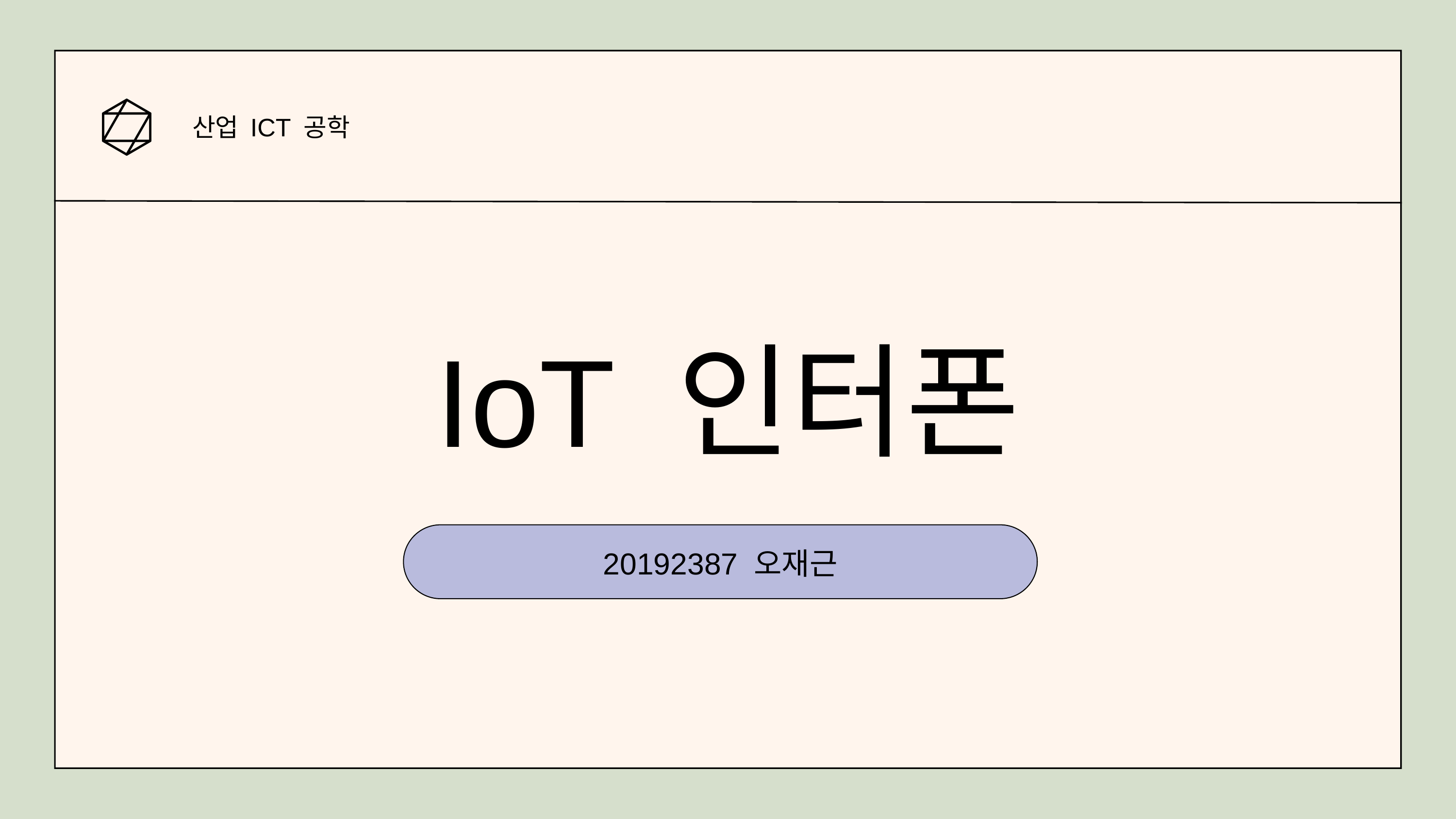

산업 ICT 공학

IoT 인터폰

20192387 오재근